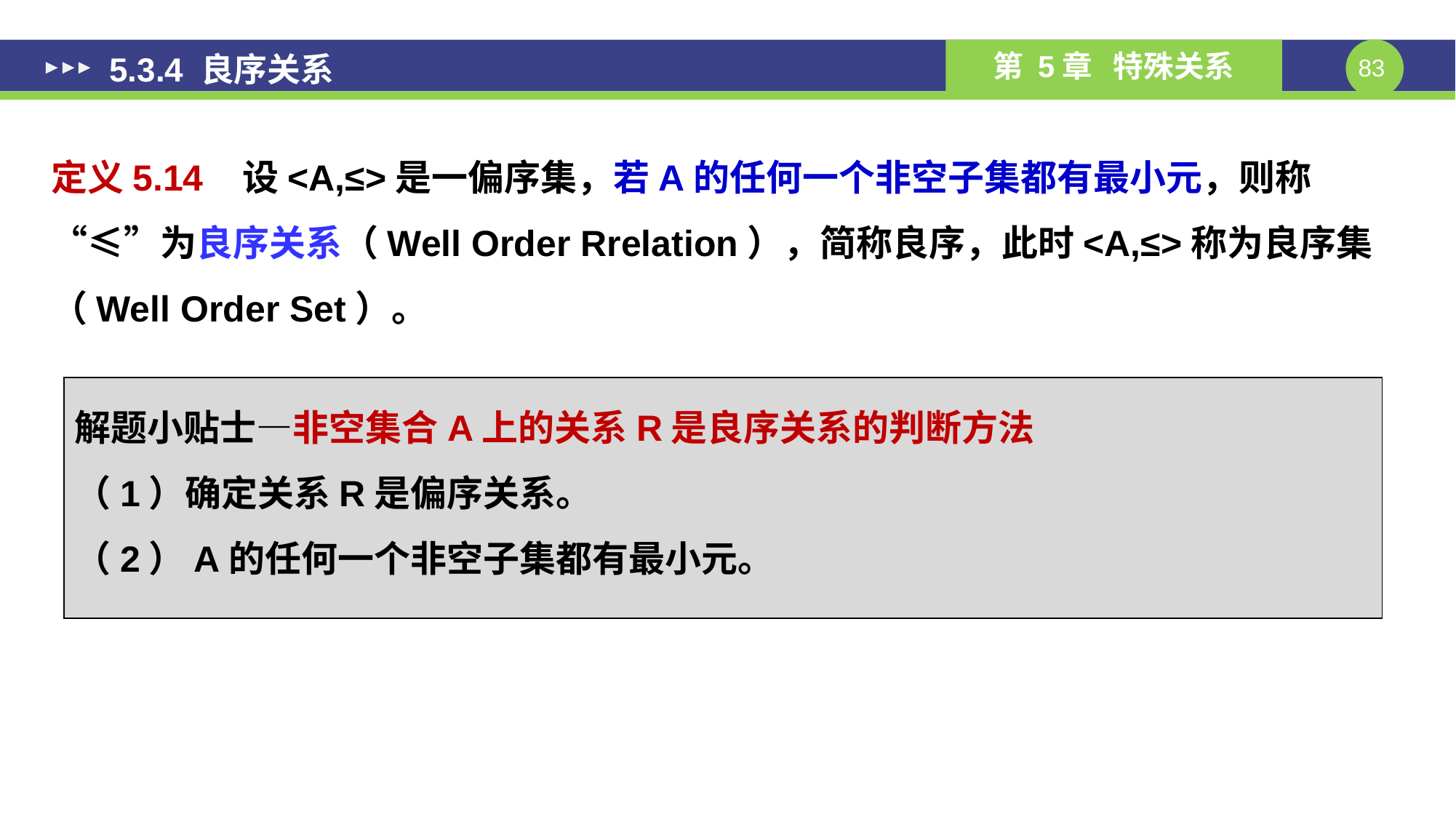

# 5.3.4 良序关系
定义5.14   设<A,≤>是一偏序集，若A的任何一个非空子集都有最小元，则称“≤”为良序关系（Well Order Rrelation），简称良序，此时<A,≤>称为良序集（Well Order Set）。

解题小贴士—非空集合A上的关系R是良序关系的判断方法
（1）确定关系R是偏序关系。
（2）A的任何一个非空子集都有最小元。